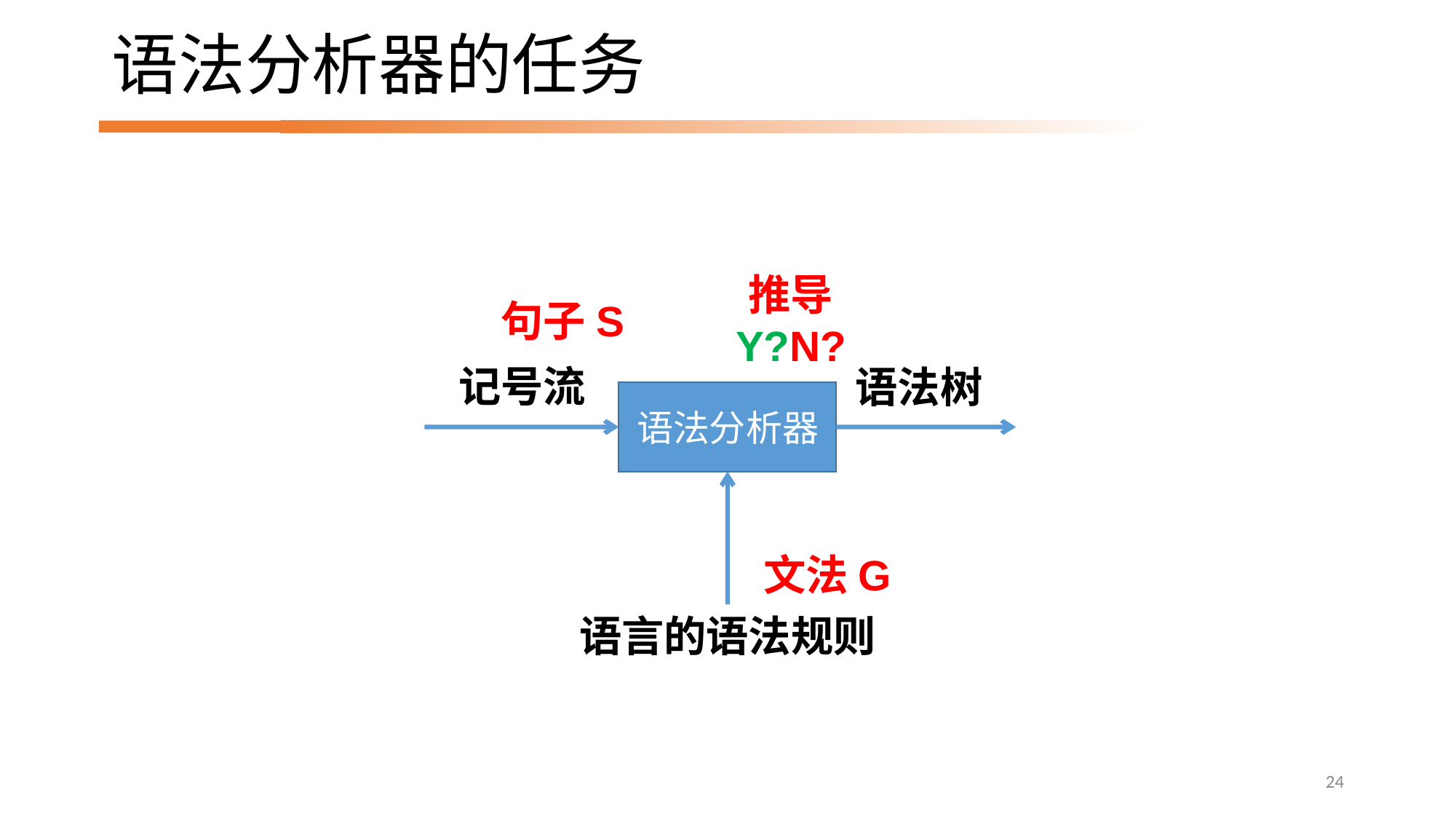

# 语法分析器的任务
推导
Y?N?
句子S
记号流
语法树
语法分析器
语言的语法规则
文法G
24